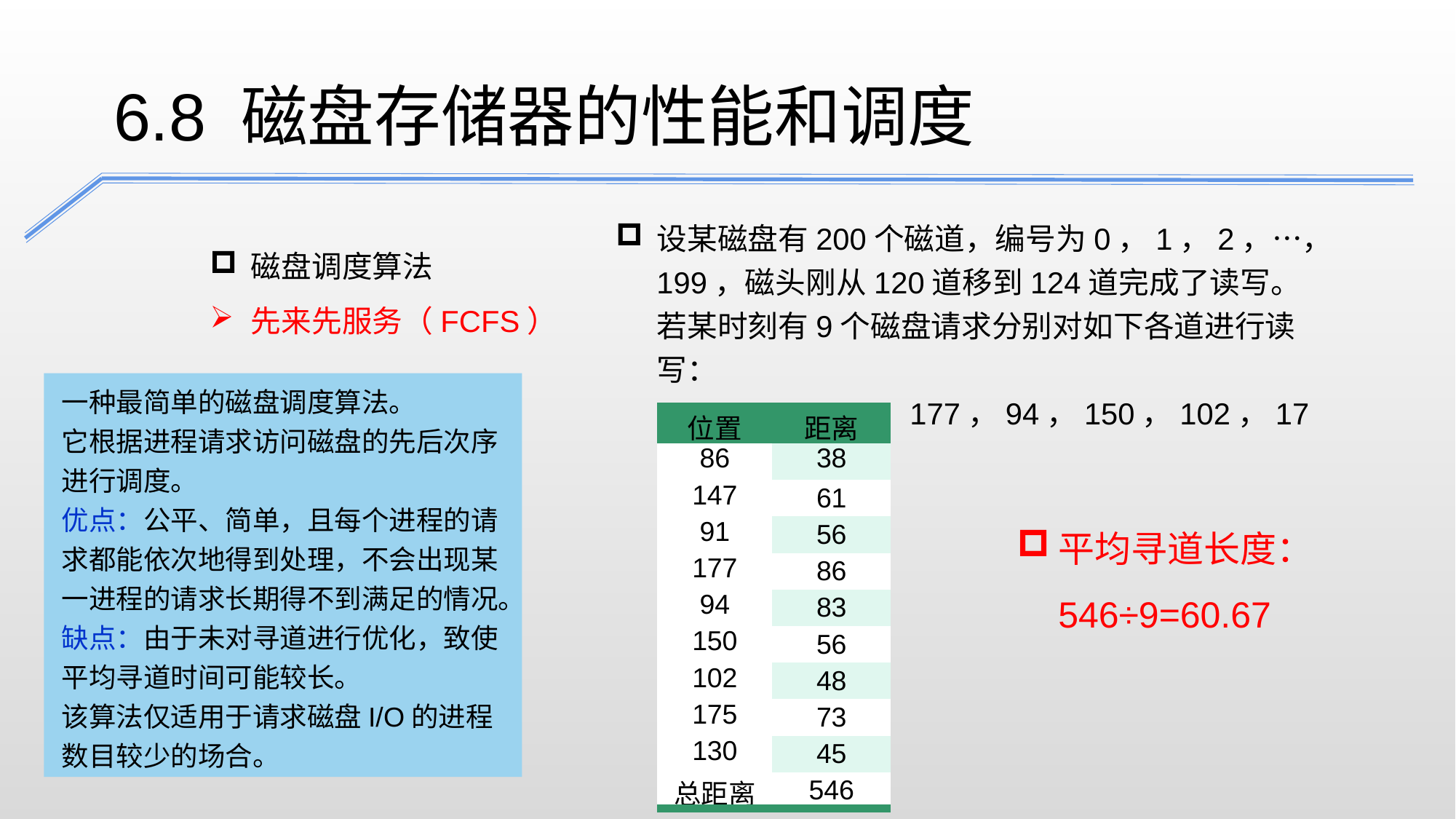

6.8 磁盘存储器的性能和调度
设某磁盘有200个磁道，编号为0，1，2，…，199，磁头刚从120道移到124道完成了读写。若某时刻有9个磁盘请求分别对如下各道进行读写：86，147，91，177，94，150，102，175，130。
磁盘调度算法
先来先服务（FCFS）

一种最简单的磁盘调度算法。
它根据进程请求访问磁盘的先后次序进行调度。
优点：公平、简单，且每个进程的请求都能依次地得到处理，不会出现某一进程的请求长期得不到满足的情况。
缺点：由于未对寻道进行优化，致使平均寻道时间可能较长。
该算法仅适用于请求磁盘I/O的进程数目较少的场合。
| 位置 | 距离 |
| --- | --- |
| 86 | 38 |
| 147 | 61 |
| 91 | 56 |
| 177 | 86 |
| 94 | 83 |
| 150 | 56 |
| 102 | 48 |
| 175 | 73 |
| 130 | 45 |
| 总距离 | 546 |
平均寻道长度：546÷9=60.67